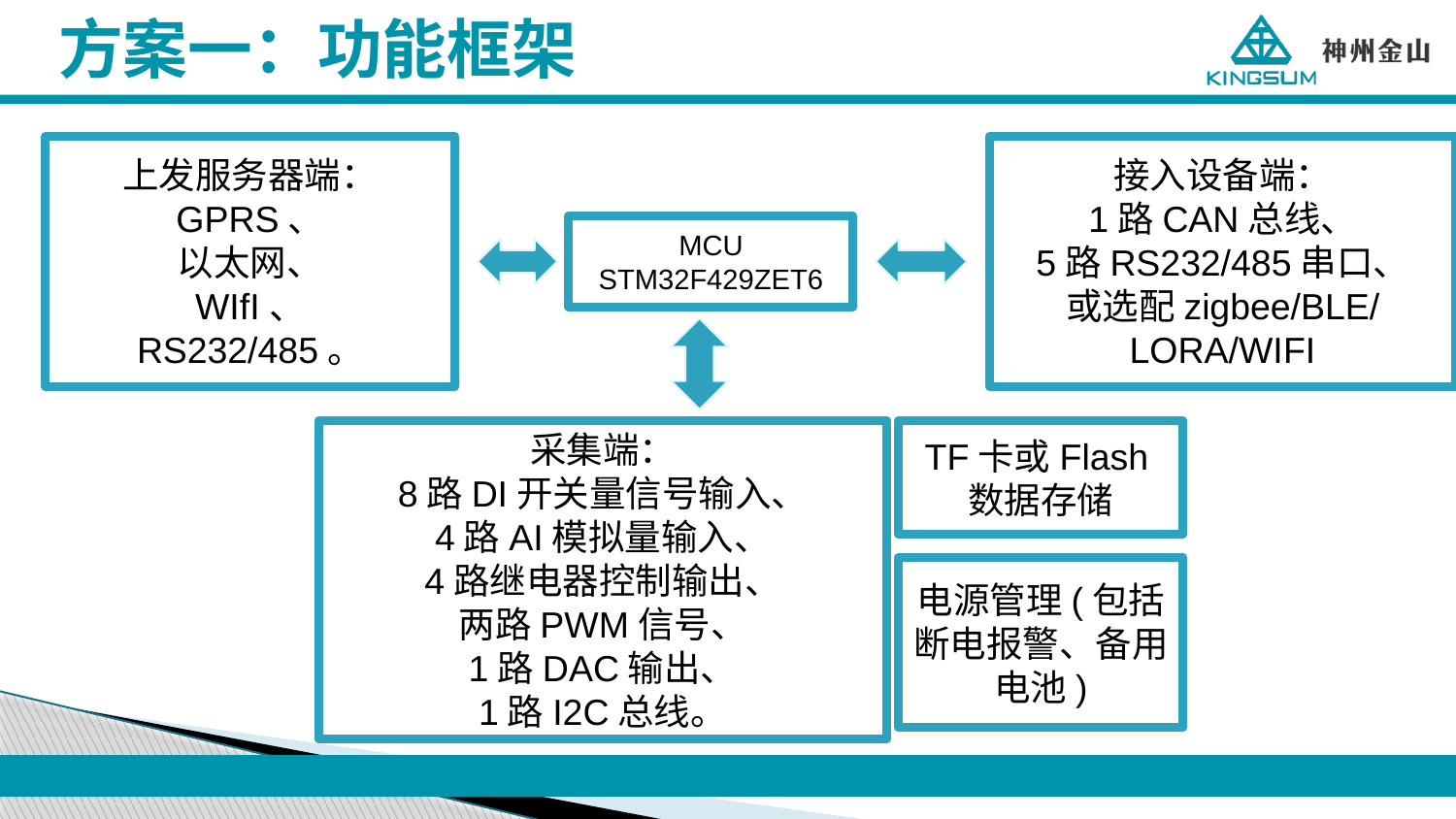

# 方案一：功能框架
上发服务器端：
GPRS、
以太网、
WIfI、
RS232/485。
接入设备端：
1路CAN总线、
5路RS232/485串口、
或选配zigbee/BLE/LORA/WIFI
MCU
STM32F429ZET6

采集端：
8路DI开关量信号输入、
4路AI模拟量输入、
4路继电器控制输出、
两路PWM信号、
1路DAC输出、
1路I2C总线。
TF卡或Flash数据存储
电源管理(包括断电报警、备用电池)